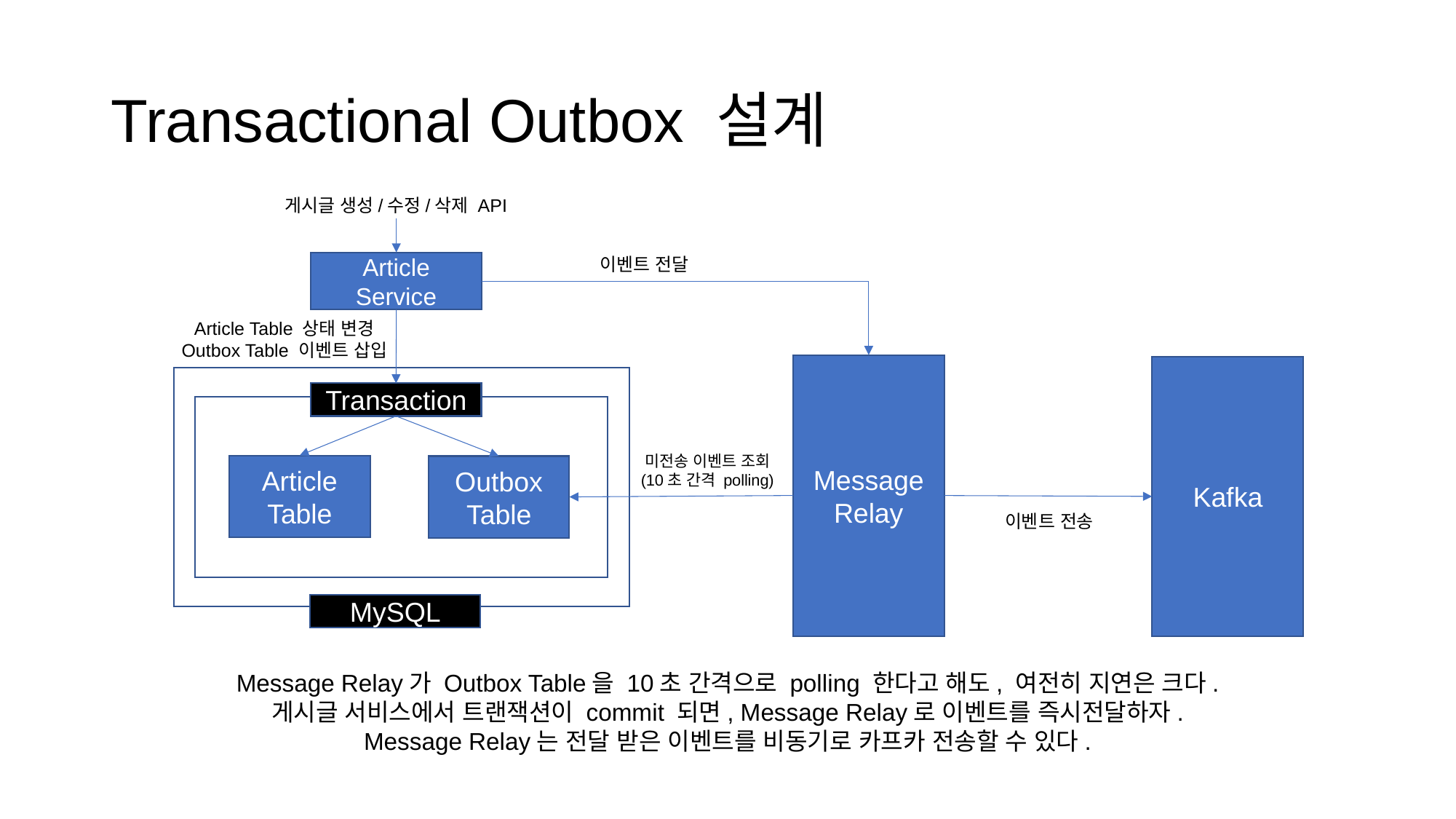

# Transactional Outbox 설계
게시글 생성/수정/삭제 API
이벤트 전달
Article Service
Article Table 상태 변경
Outbox Table 이벤트 삽입
Message
Relay
Kafka

Transaction

미전송 이벤트 조회
(10초 간격 polling)
Article Table
Outbox Table
이벤트 전송
MySQL
Message Relay가 Outbox Table을 10초 간격으로 polling 한다고 해도, 여전히 지연은 크다.
게시글 서비스에서 트랜잭션이 commit 되면, Message Relay로 이벤트를 즉시전달하자.
Message Relay는 전달 받은 이벤트를 비동기로 카프카 전송할 수 있다.